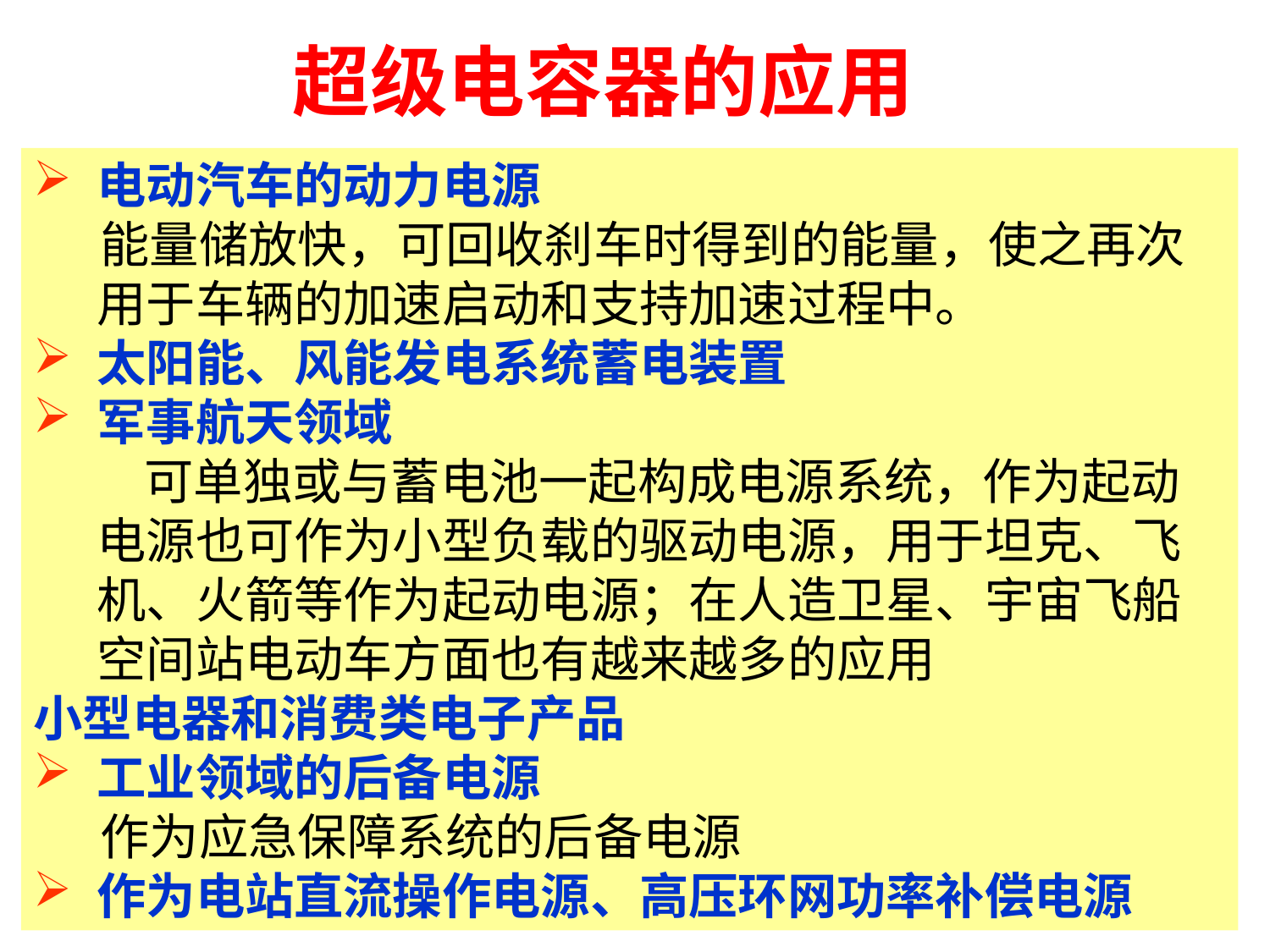

超级电容器的应用
电动汽车的动力电源
     能量储放快，可回收刹车时得到的能量，使之再次用于车辆的加速启动和支持加速过程中。
太阳能、风能发电系统蓄电装置
军事航天领域
         可单独或与蓄电池一起构成电源系统，作为起动电源也可作为小型负载的驱动电源，用于坦克、飞机、火箭等作为起动电源；在人造卫星、宇宙飞船空间站电动车方面也有越来越多的应用
小型电器和消费类电子产品
工业领域的后备电源
     作为应急保障系统的后备电源
作为电站直流操作电源、高压环网功率补偿电源